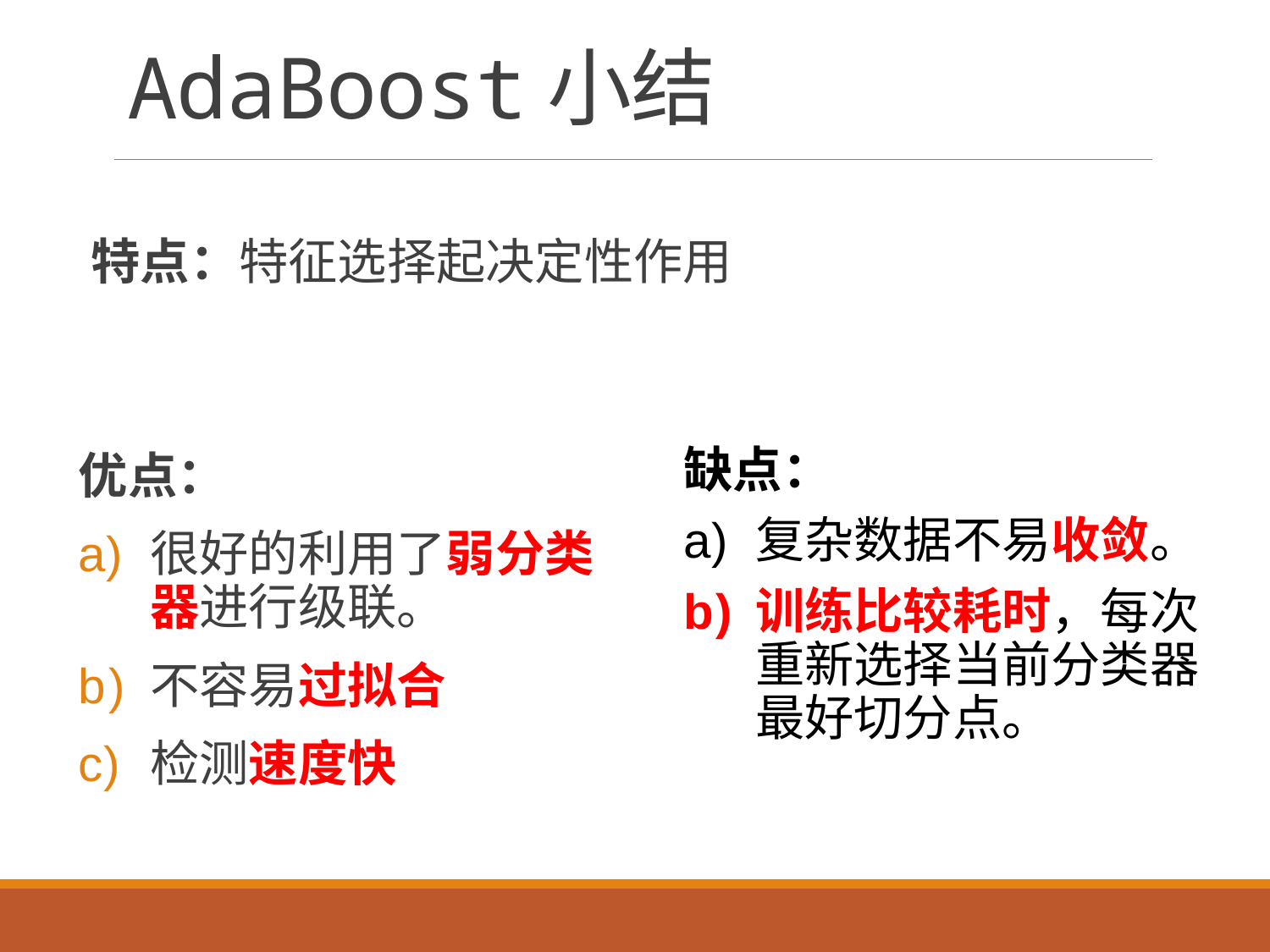

# AdaBoost小结
特点：特征选择起决定性作用

缺点：
复杂数据不易收敛。
训练比较耗时，每次重新选择当前分类器最好切分点。
优点：
很好的利用了弱分类器进行级联。
不容易过拟合
检测速度快